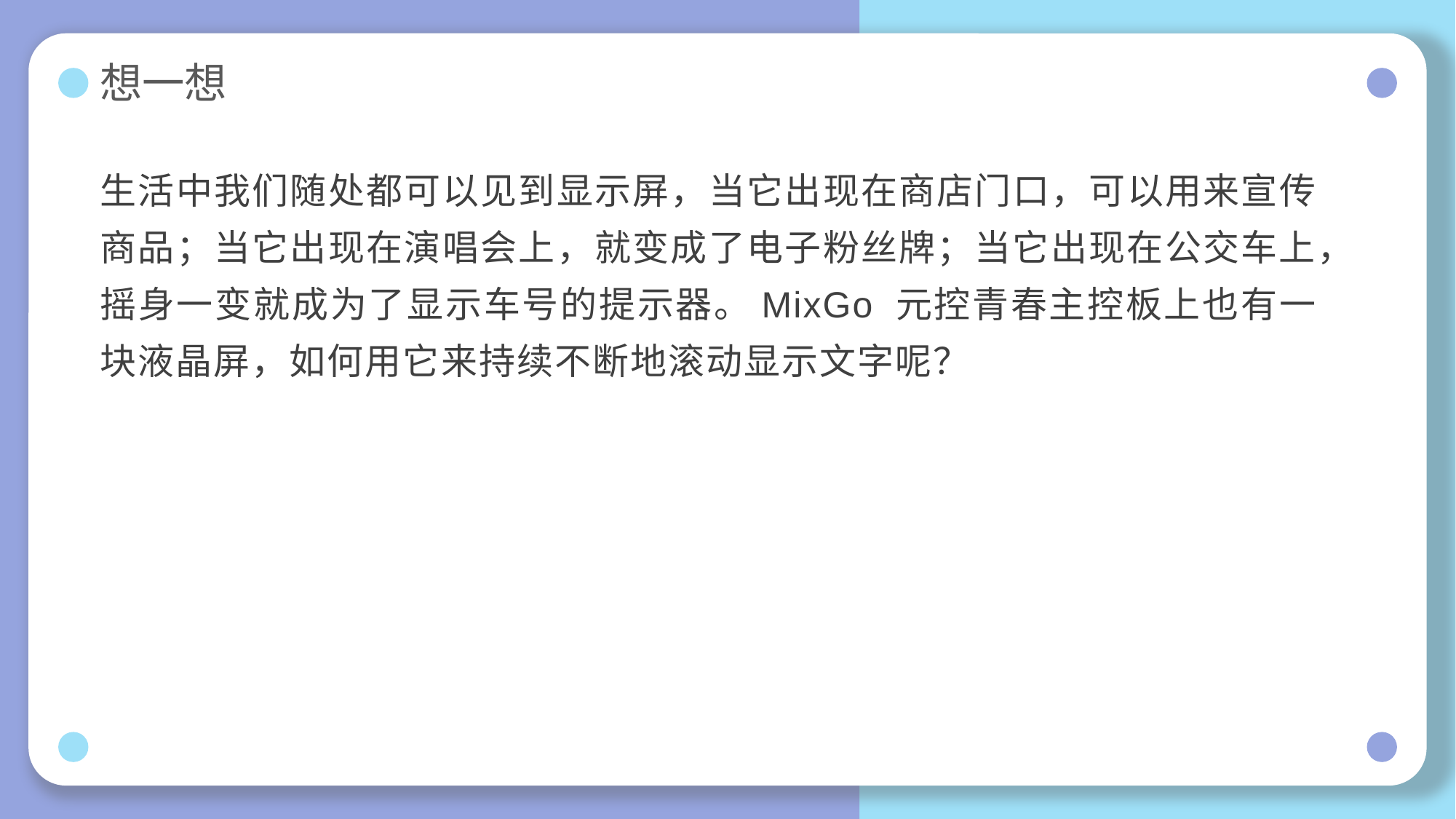

# 想一想
生活中我们随处都可以见到显示屏，当它出现在商店门口，可以用来宣传商品；当它出现在演唱会上，就变成了电子粉丝牌；当它出现在公交车上，摇身一变就成为了显示车号的提示器。MixGo 元控青春主控板上也有一块液晶屏，如何用它来持续不断地滚动显示文字呢？